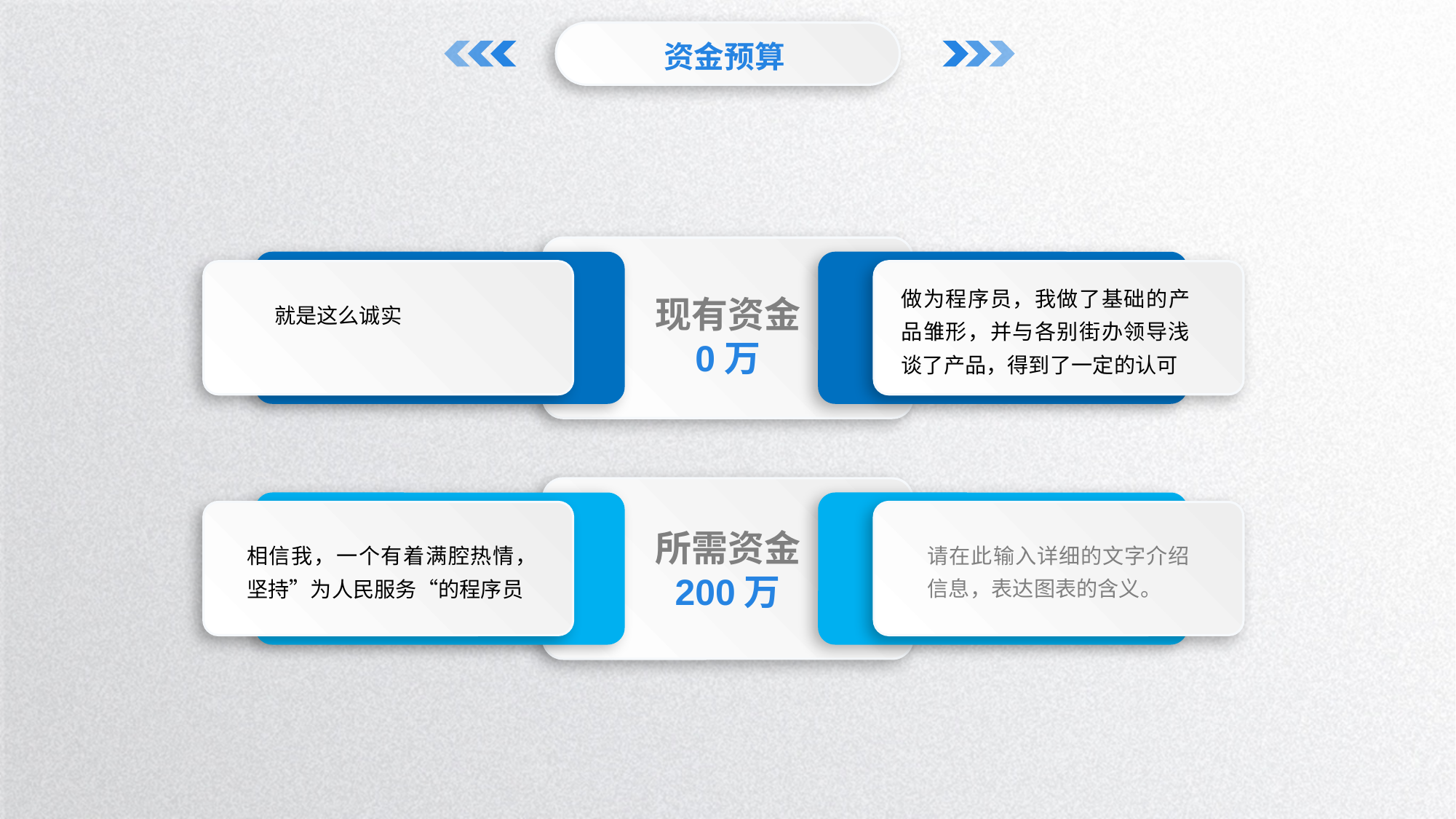

资金预算

做为程序员，我做了基础的产品雏形，并与各别街办领导浅谈了产品，得到了一定的认可
现有资金
0万
就是这么诚实

所需资金
200万
请在此输入详细的文字介绍信息，表达图表的含义。
相信我，一个有着满腔热情，坚持”为人民服务“的程序员